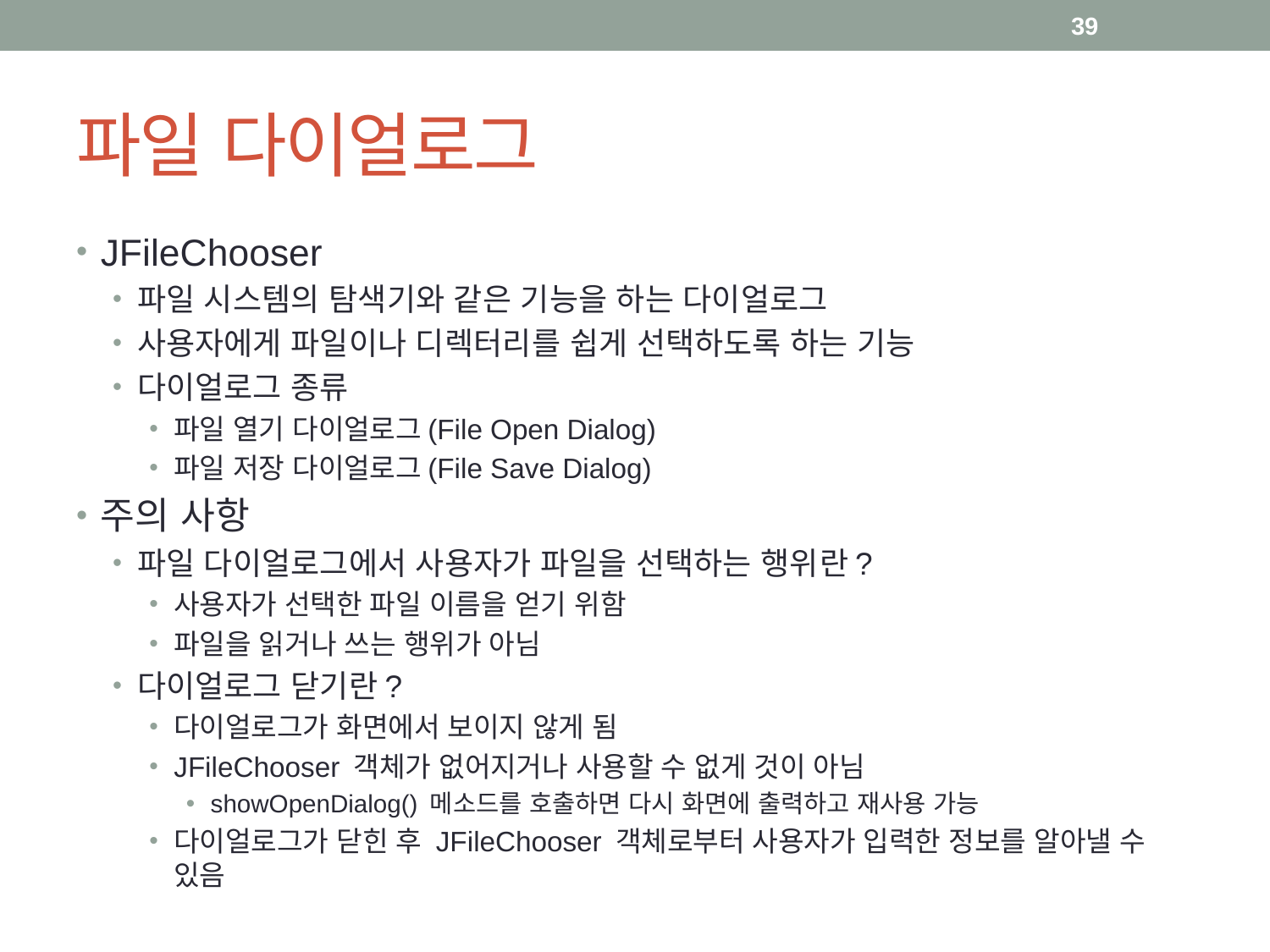

39
# 파일 다이얼로그
JFileChooser
파일 시스템의 탐색기와 같은 기능을 하는 다이얼로그
사용자에게 파일이나 디렉터리를 쉽게 선택하도록 하는 기능
다이얼로그 종류
파일 열기 다이얼로그(File Open Dialog)
파일 저장 다이얼로그(File Save Dialog)
주의 사항
파일 다이얼로그에서 사용자가 파일을 선택하는 행위란?
사용자가 선택한 파일 이름을 얻기 위함
파일을 읽거나 쓰는 행위가 아님
다이얼로그 닫기란?
다이얼로그가 화면에서 보이지 않게 됨
JFileChooser 객체가 없어지거나 사용할 수 없게 것이 아님
showOpenDialog() 메소드를 호출하면 다시 화면에 출력하고 재사용 가능
다이얼로그가 닫힌 후 JFileChooser 객체로부터 사용자가 입력한 정보를 알아낼 수 있음